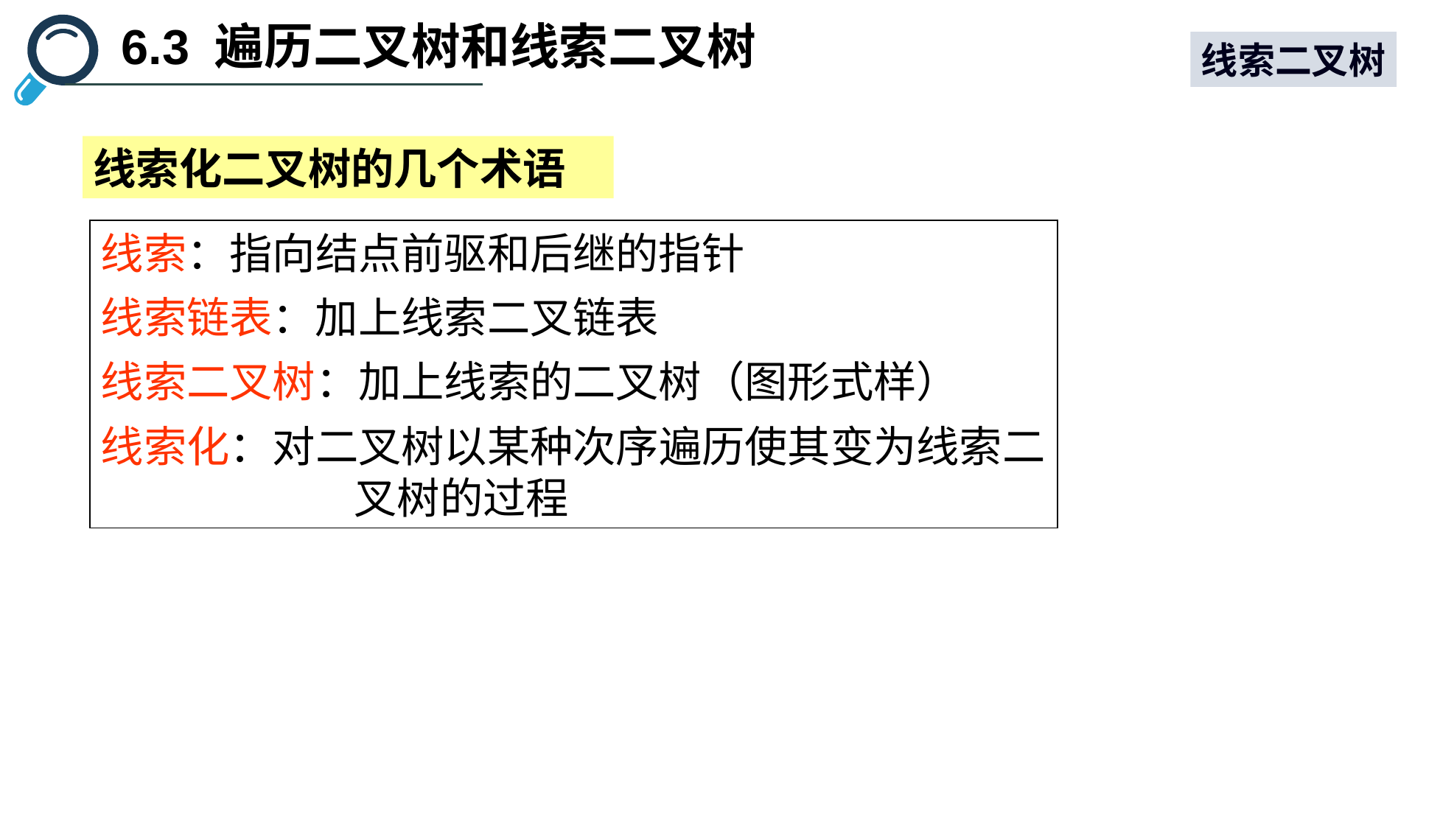

6.3 遍历二叉树和线索二叉树
线索二叉树
线索化二叉树的几个术语
线索：指向结点前驱和后继的指针
线索链表：加上线索二叉链表
线索二叉树：加上线索的二叉树（图形式样）
线索化：对二叉树以某种次序遍历使其变为线索二叉树的过程